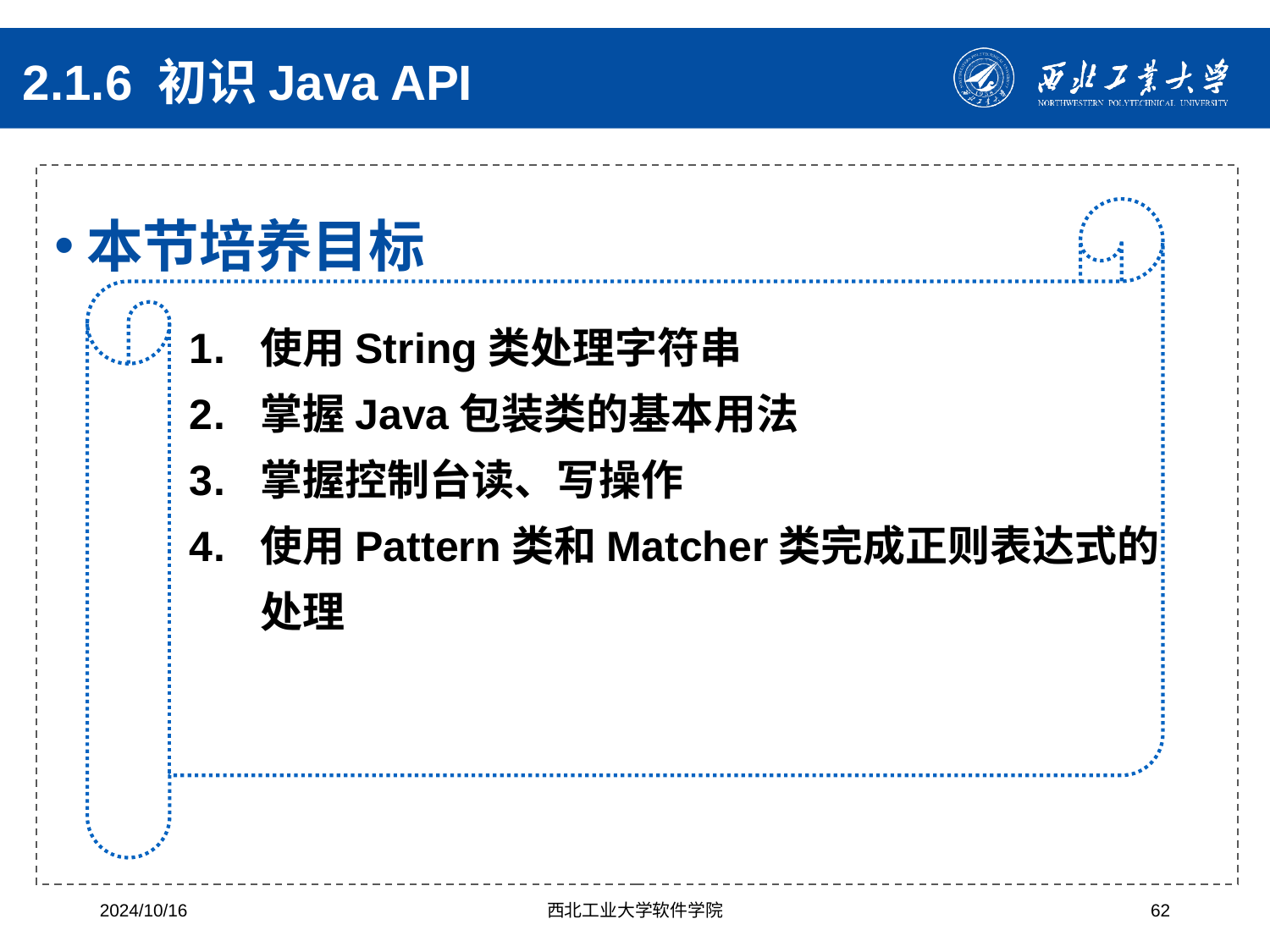

# 2.1.6 初识Java API
本节培养目标

使用String类处理字符串
掌握Java包装类的基本用法
掌握控制台读、写操作
使用Pattern类和Matcher类完成正则表达式的处理
2024/10/16
西北工业大学软件学院
62